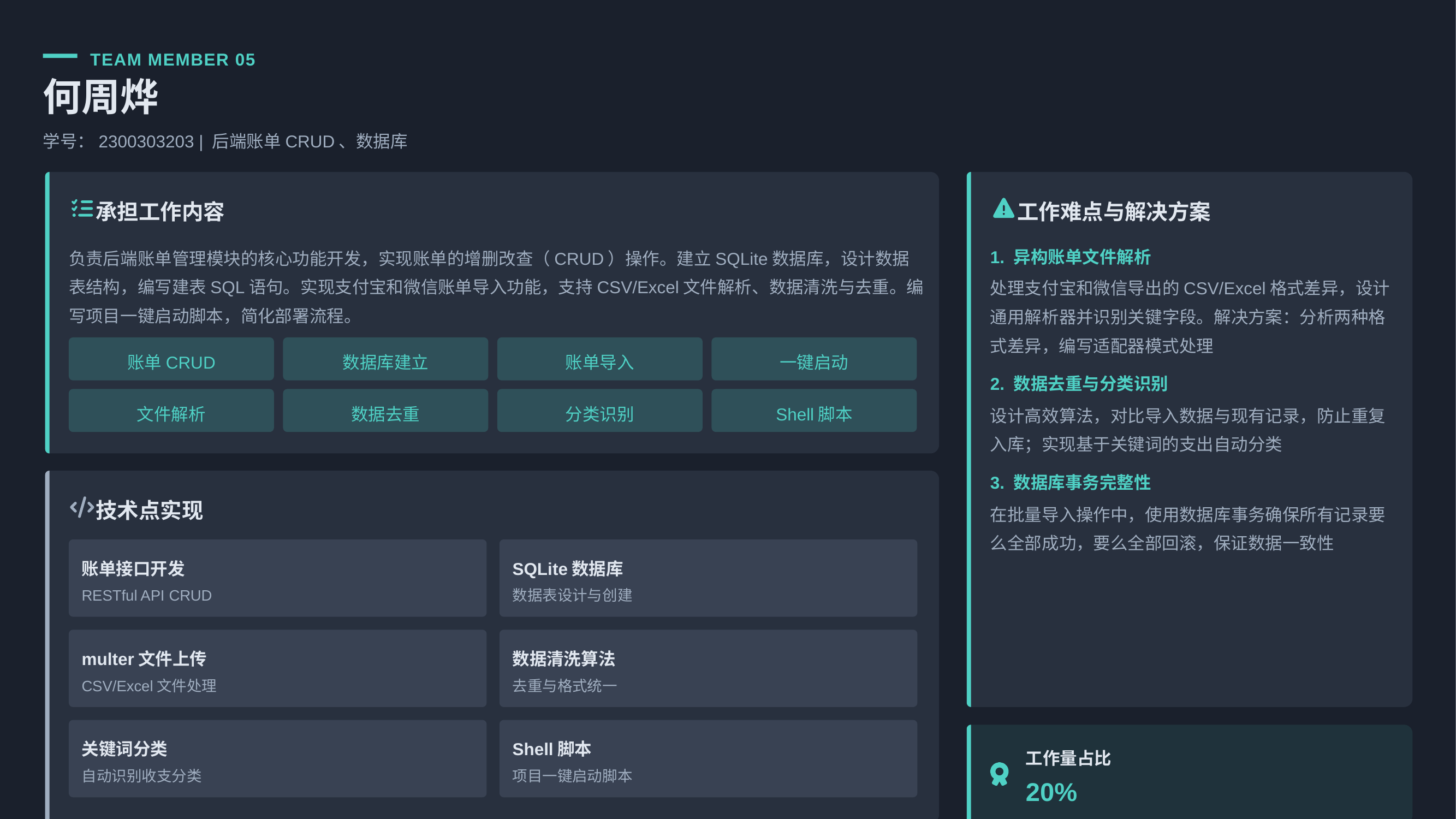

TEAM MEMBER 05

何周烨
学号：2300303203 | 后端账单CRUD、数据库

承担工作内容
工作难点与解决方案

负责后端账单管理模块的核心功能开发，实现账单的增删改查（CRUD）操作。建立SQLite数据库，设计数据表结构，编写建表SQL语句。实现支付宝和微信账单导入功能，支持CSV/Excel文件解析、数据清洗与去重。编写项目一键启动脚本，简化部署流程。
1. 异构账单文件解析
处理支付宝和微信导出的CSV/Excel格式差异，设计通用解析器并识别关键字段。解决方案：分析两种格式差异，编写适配器模式处理
账单CRUD

数据库建立

账单导入

一键启动

2. 数据去重与分类识别
文件解析

数据去重

分类识别

Shell脚本

设计高效算法，对比导入数据与现有记录，防止重复入库；实现基于关键词的支出自动分类
3. 数据库事务完整性

技术点实现

在批量导入操作中，使用数据库事务确保所有记录要么全部成功，要么全部回滚，保证数据一致性

账单接口开发
SQLite数据库
RESTful API CRUD
数据表设计与创建

multer文件上传
数据清洗算法
CSV/Excel文件处理
去重与格式统一

关键词分类
Shell脚本
工作量占比
自动识别收支分类
项目一键启动脚本

20%